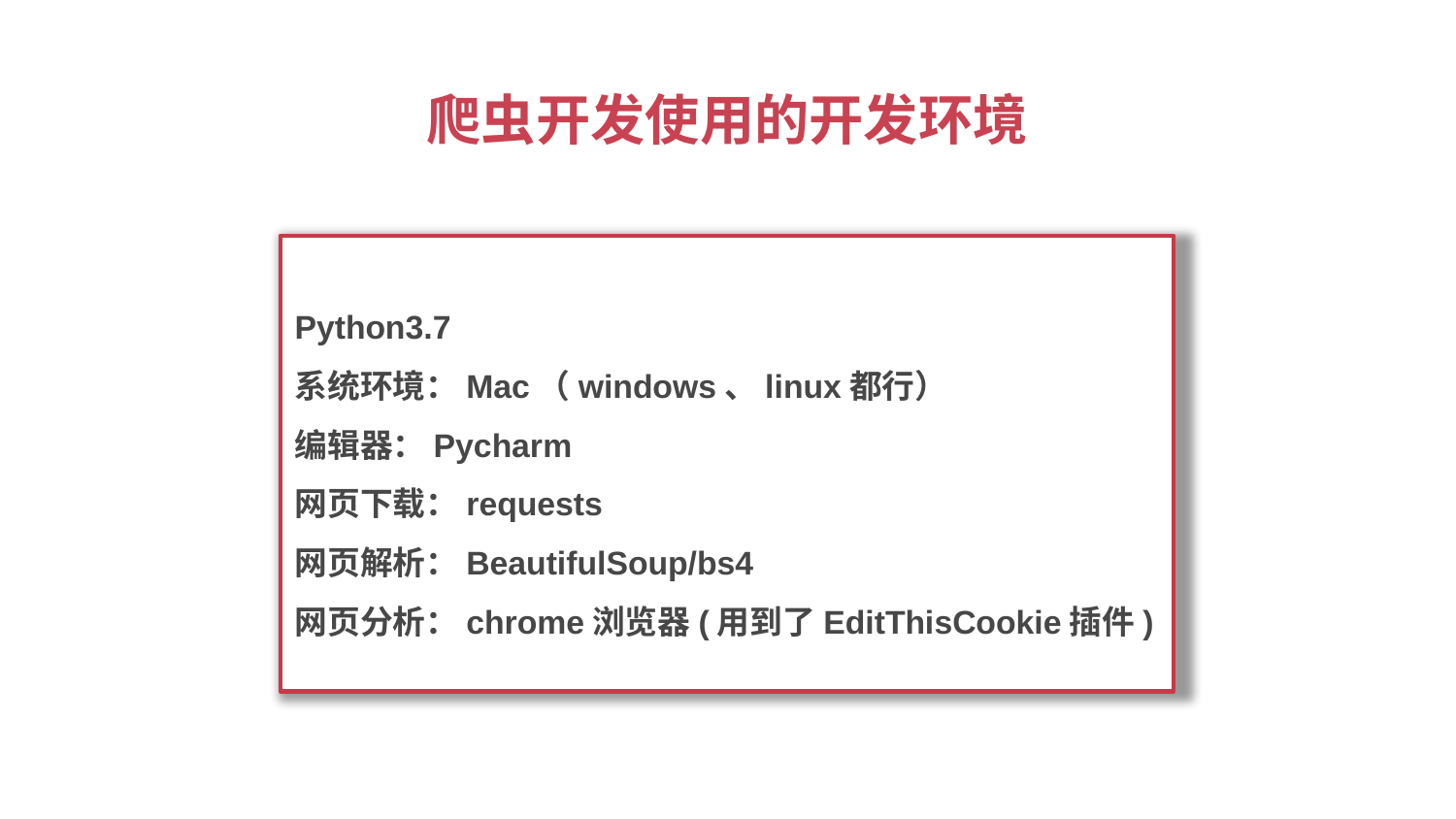

# 爬虫开发使用的开发环境
Python3.7
系统环境：Mac（windows、linux都行）
编辑器：Pycharm
网页下载：requests
网页解析：BeautifulSoup/bs4
网页分析：chrome浏览器(用到了EditThisCookie插件)